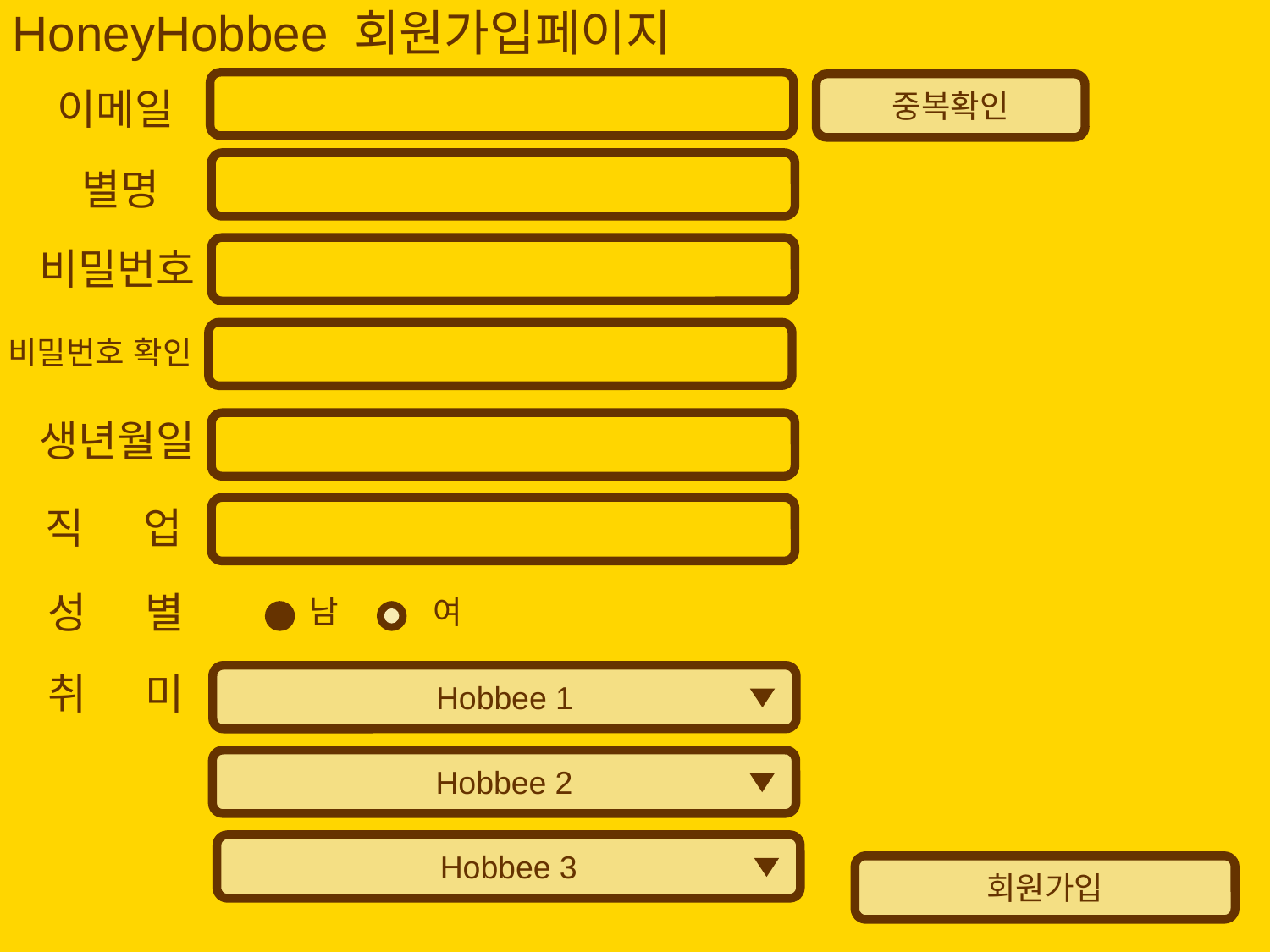

HoneyHobbee 회원가입페이지

중복확인
이메일

별명
비밀번호

비밀번호 확인
생년월일

직     업

성     별
남
여

취     미
Hobbee 1

Hobbee 2

Hobbee 3

회원가입